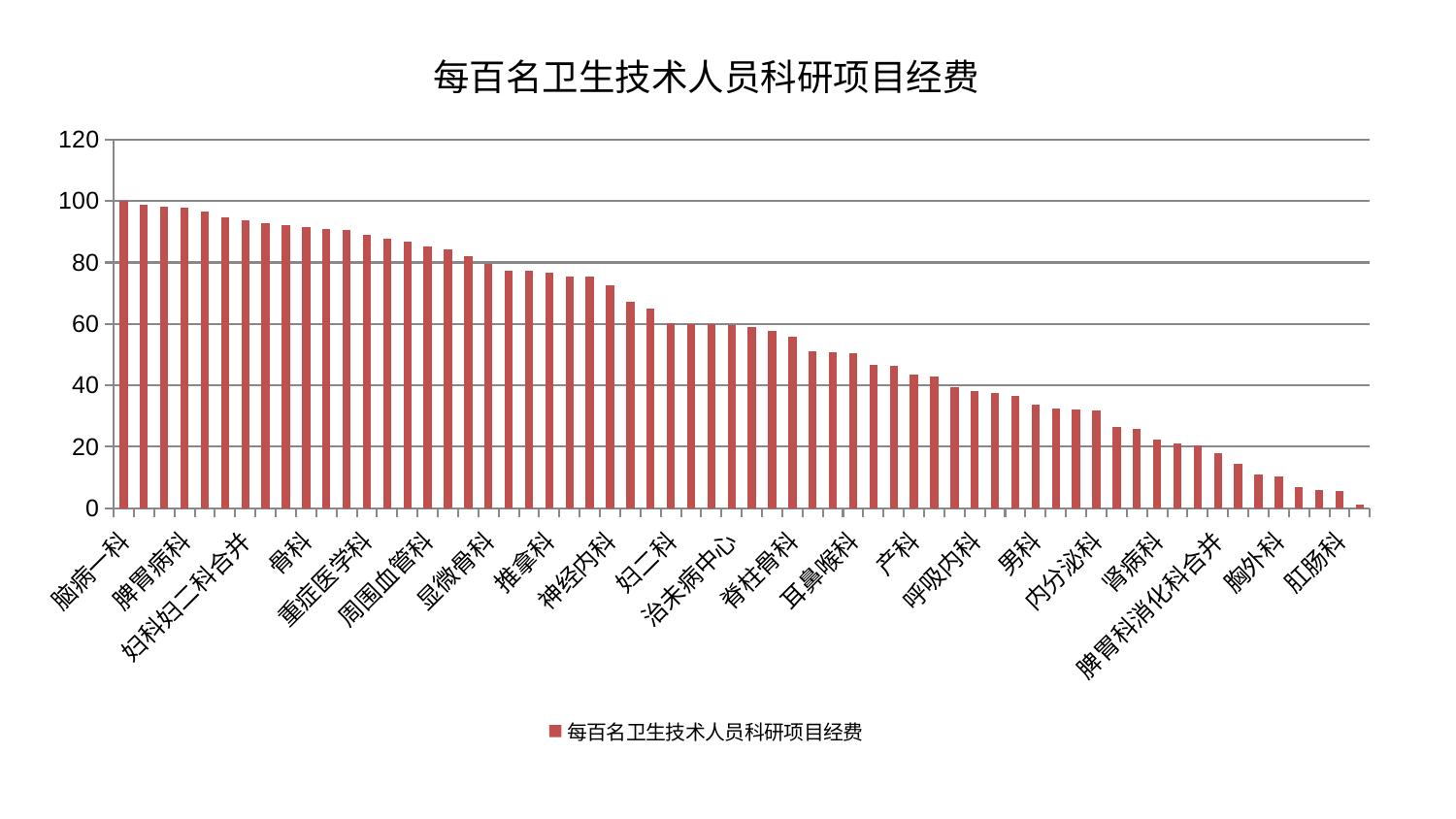

### Chart: 每百名卫生技术人员科研项目经费

| Category | 每百名卫生技术人员科研项目经费 |
|---|---|
| 脑病一科 | 100.0 |
| 乳腺甲状腺外科 | 98.92679388153648 |
| 儿科 | 98.078204327655 |
| 脾胃病科 | 97.80332978179244 |
| 心病四科 | 96.71650833536442 |
| 神经外科 | 94.55981601587654 |
| 妇科妇二科合并 | 93.86109940454985 |
| 运动损伤骨科 | 92.81634311621674 |
| 中医经典科 | 92.19242222392046 |
| 骨科 | 91.44684098660719 |
| 妇科 | 90.78445995422365 |
| 肾脏内科 | 90.52685121566194 |
| 重症医学科 | 89.00755221886503 |
| 西区重症医学科 | 87.59903066883955 |
| 美容皮肤科 | 86.74471439636939 |
| 周围血管科 | 85.3765536404053 |
| 创伤骨科 | 84.31700319806743 |
| 东区重症医学科 | 82.15538625408465 |
| 显微骨科 | 79.47774352368535 |
| 综合内科 | 77.42248629314429 |
| 康复科 | 77.23177147107064 |
| 推拿科 | 76.72104950897761 |
| 心病二科 | 75.58966112423711 |
| 针灸科 | 75.5486948351823 |
| 神经内科 | 72.66087093528394 |
| 血液科 | 67.30866922979442 |
| 小儿推拿科 | 64.97812151813406 |
| 妇二科 | 60.3569943850103 |
| 医院 | 60.037233968502605 |
| 眼科 | 59.94450393658018 |
| 治未病中心 | 59.720393836917246 |
| 泌尿外科 | 59.04816474049733 |
| 老年医学科 | 57.73176370793368 |
| 脊柱骨科 | 55.98253292746795 |
| 口腔科 | 51.02228155950388 |
| 皮肤科 | 50.65947543263066 |
| 耳鼻喉科 | 50.531294977215204 |
| 肝病科 | 46.831823858287656 |
| 关节骨科 | 46.397357335464505 |
| 产科 | 43.43402657405983 |
| 东区肾病科 | 42.905214036318924 |
| 身心医学科 | 39.367275775060705 |
| 呼吸内科 | 38.1336429450799 |
| 肿瘤内科 | 37.42804288260141 |
| 脑病三科 | 36.53759646265237 |
| 男科 | 33.71121305573147 |
| 中医外治中心 | 32.53466539312844 |
| 心病一科 | 32.104784675136905 |
| 内分泌科 | 31.95668278427769 |
| 小儿骨科 | 26.51274048448044 |
| 消化内科 | 25.776314665015516 |
| 肾病科 | 22.361611521144514 |
| 风湿病科 | 20.974540840612644 |
| 微创骨科 | 20.592758746750707 |
| 脾胃科消化科合并 | 17.937778698471906 |
| 肝胆外科 | 14.378593695658092 |
| 心血管内科 | 10.969483294241043 |
| 胸外科 | 10.3321888434667 |
| 脑病二科 | 6.974092027857079 |
| 普通外科 | 5.878747937482112 |
| 肛肠科 | 5.706657784659216 |
| 心病三科 | 1.233558385139179 |
195